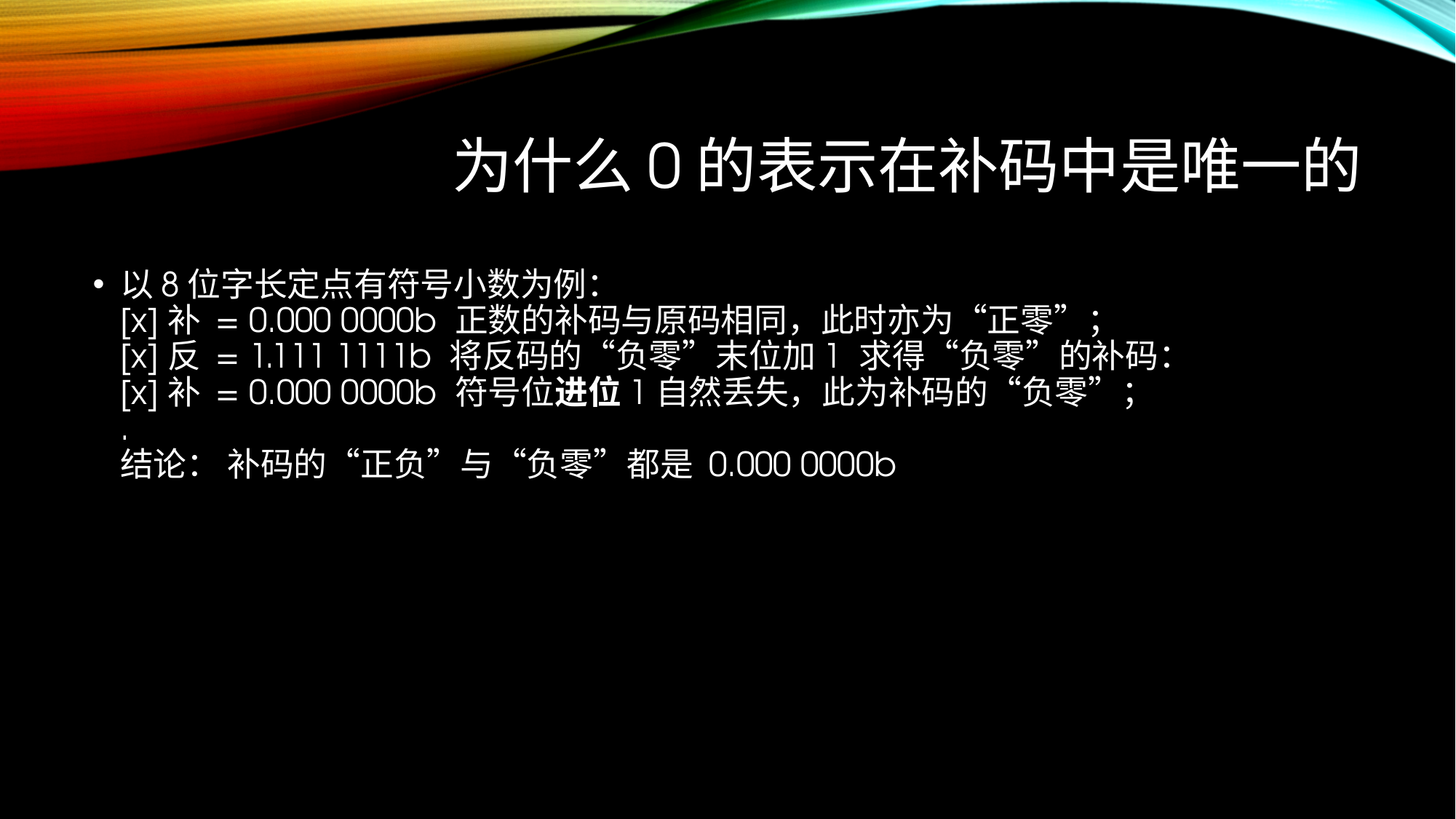

# 为什么0的表示在补码中是唯一的
以8位字长定点有符号小数为例：
[x]补 = 0.000 0000b 正数的补码与原码相同，此时亦为“正零”；
[x]反 = 1.111 1111b 将反码的“负零”末位加1 求得“负零”的补码：
[x]补 = 0.000 0000b 符号位进位1自然丢失，此为补码的“负零”；
.
结论： 补码的“正负”与“负零”都是 0.000 0000b